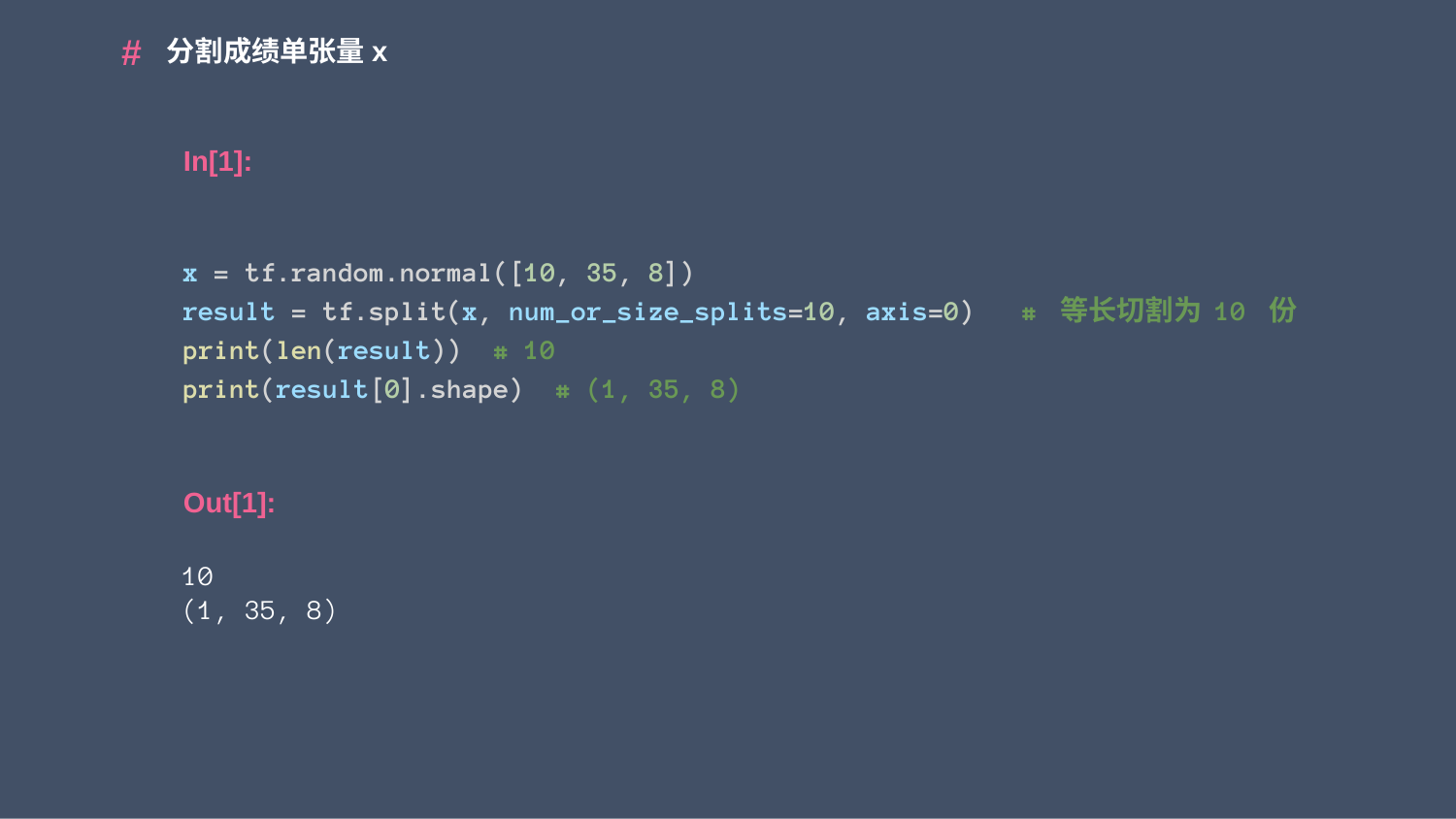

分割成绩单张量x
x = tf.random.normal([10, 35, 8])
result = tf.split(x, num_or_size_splits=10, axis=0)   # 等长切割为 10 份
print(len(result))  # 10
print(result[0].shape)  # (1, 35, 8)

10
(1, 35, 8)